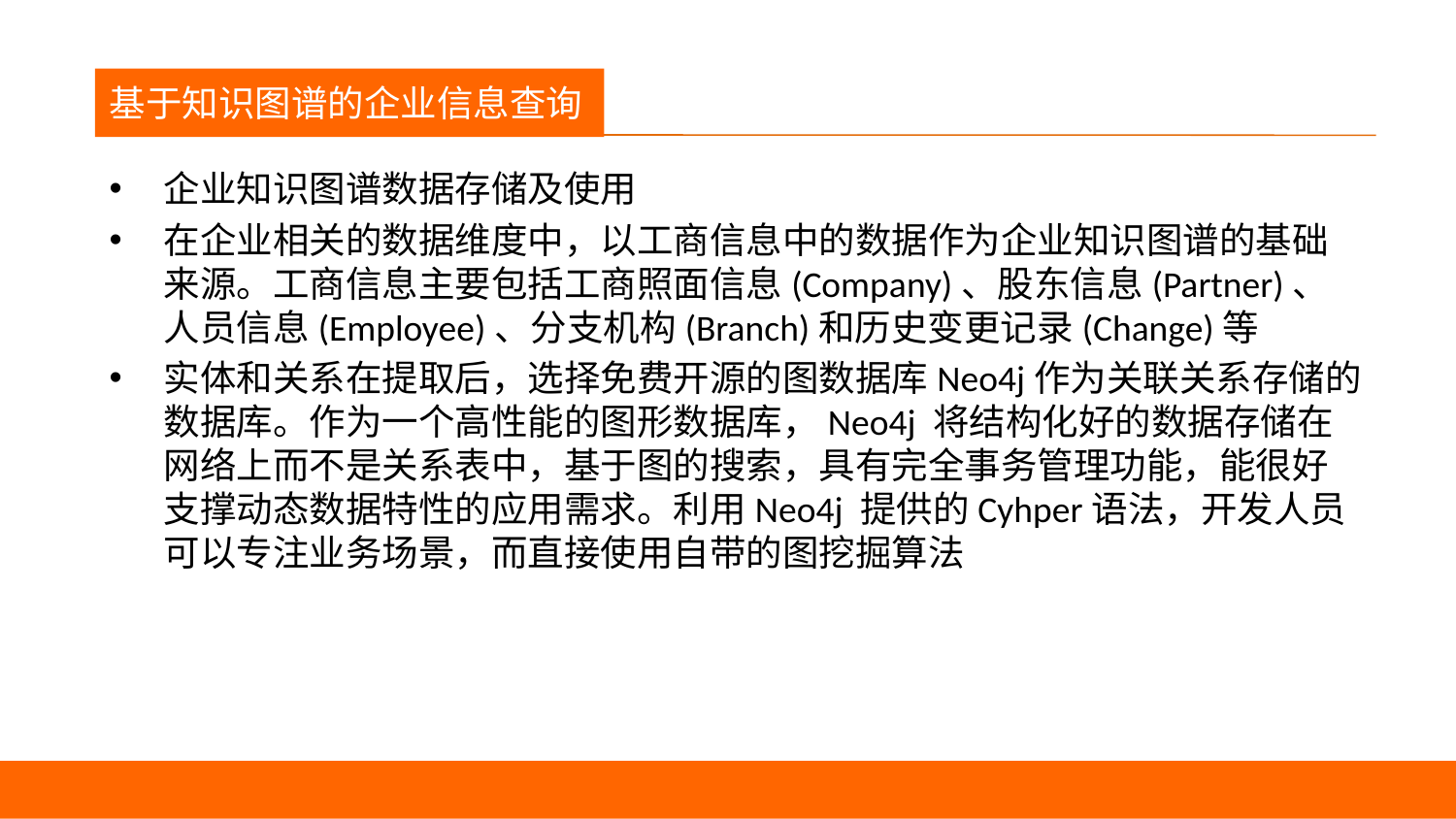

议程
基于知识图谱的企业信息查询

企业知识图谱数据存储及使用
在企业相关的数据维度中，以工商信息中的数据作为企业知识图谱的基础来源。工商信息主要包括工商照面信息(Company)、股东信息(Partner)、人员信息(Employee)、分支机构(Branch)和历史变更记录(Change)等
实体和关系在提取后，选择免费开源的图数据库Neo4j作为关联关系存储的数据库。作为一个高性能的图形数据库，Neo4j 将结构化好的数据存储在网络上而不是关系表中，基于图的搜索，具有完全事务管理功能，能很好支撑动态数据特性的应用需求。利用Neo4j 提供的Cyhper语法，开发人员可以专注业务场景，而直接使用自带的图挖掘算法